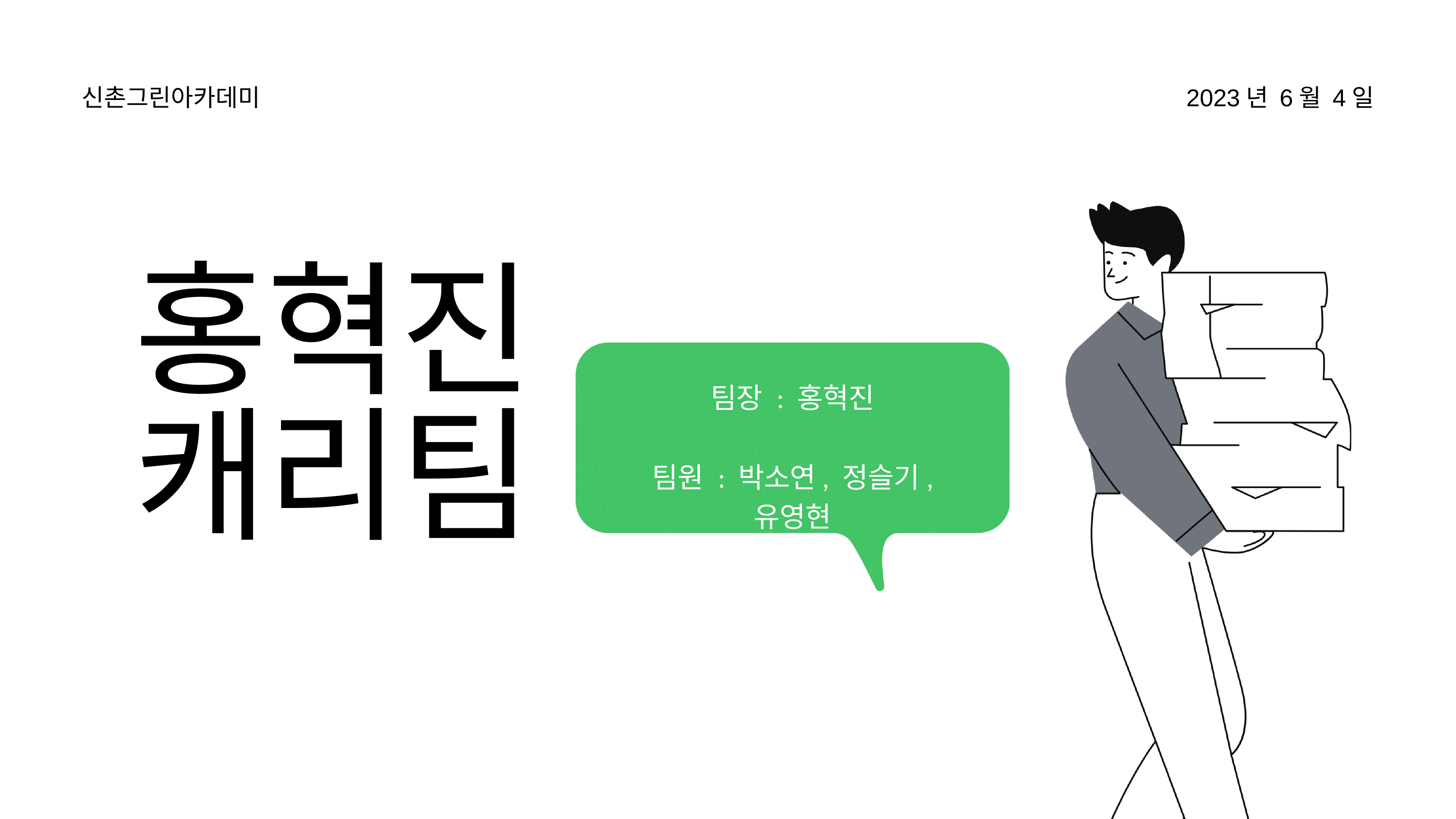

신촌그린아카데미
2023년 6월 4일

홍혁진
캐리팀

팀장 : 홍혁진

팀원 : 박소연, 정슬기, 유영현